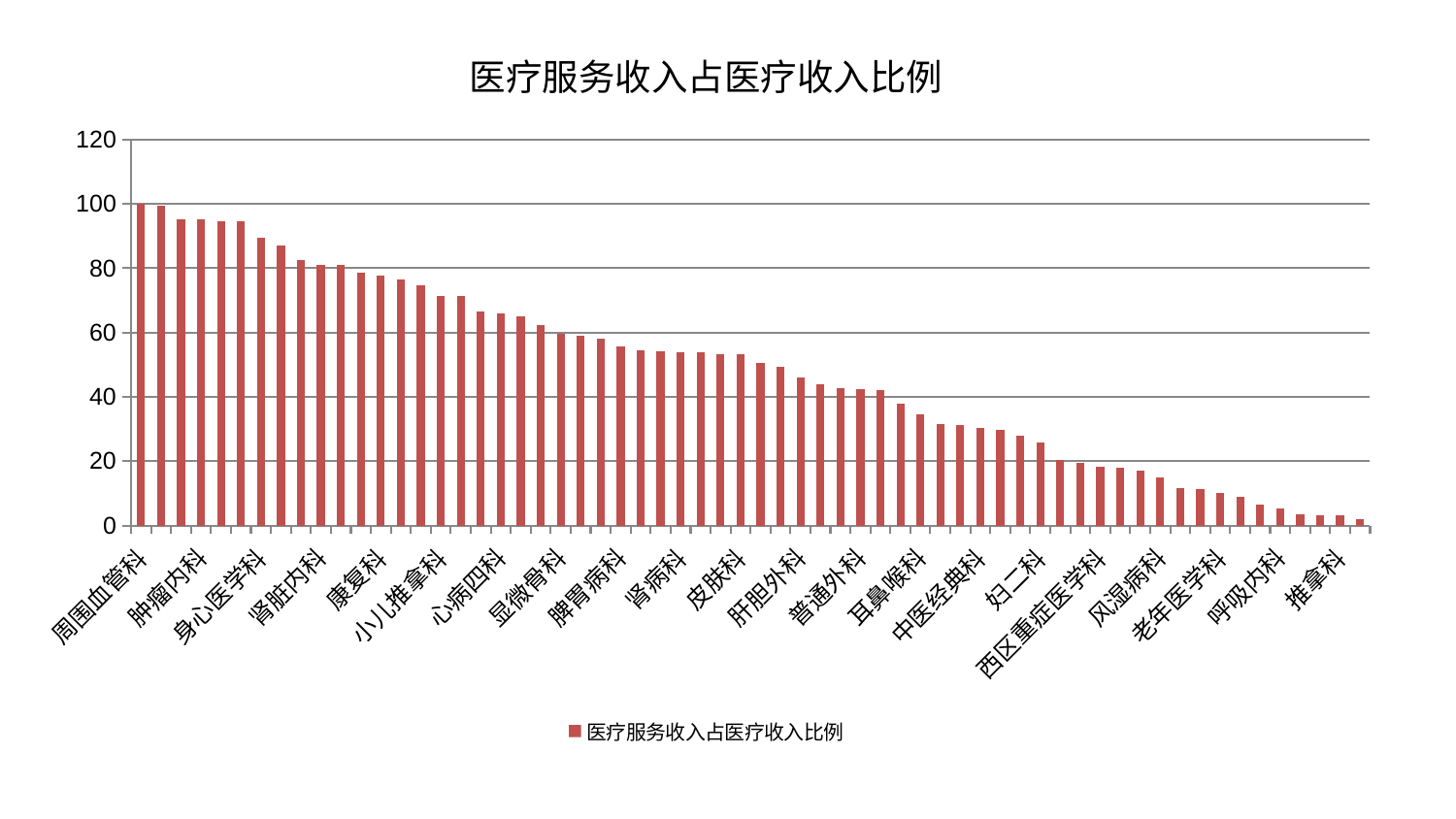

### Chart: 医疗服务收入占医疗收入比例

| Category | 医疗服务收入占医疗收入比例 |
|---|---|
| 周围血管科 | 99.99999999999999 |
| 针灸科 | 99.47657321101981 |
| 东区肾病科 | 95.28208964982207 |
| 肿瘤内科 | 95.17680563343781 |
| 妇科妇二科合并 | 94.73059843003709 |
| 脾胃科消化科合并 | 94.63175310752655 |
| 身心医学科 | 89.45109165959681 |
| 心血管内科 | 87.20373366526019 |
| 心病一科 | 82.47211018818297 |
| 肾脏内科 | 81.09297730661031 |
| 肝病科 | 81.05698180001419 |
| 关节骨科 | 78.75224775784105 |
| 康复科 | 77.85564995612775 |
| 男科 | 76.49945144191292 |
| 神经内科 | 74.56137107737891 |
| 小儿推拿科 | 71.35442572465394 |
| 重症医学科 | 71.29091681782889 |
| 乳腺甲状腺外科 | 66.64876919690181 |
| 心病四科 | 65.83456819875852 |
| 肛肠科 | 64.96837864080729 |
| 心病三科 | 62.29247407395964 |
| 显微骨科 | 59.69930093191806 |
| 内分泌科 | 59.042079489104395 |
| 妇科 | 58.15288183758035 |
| 脾胃病科 | 55.6544796749574 |
| 心病二科 | 54.40397478281585 |
| 创伤骨科 | 54.14691465197453 |
| 肾病科 | 53.89646790978259 |
| 消化内科 | 53.85017524245456 |
| 综合内科 | 53.42330011569338 |
| 皮肤科 | 53.14060597611991 |
| 儿科 | 50.573331127238994 |
| 运动损伤骨科 | 49.28929166050354 |
| 肝胆外科 | 46.05382068343807 |
| 东区重症医学科 | 43.867354776489876 |
| 血液科 | 42.746173379120485 |
| 普通外科 | 42.40603553763346 |
| 中医外治中心 | 42.09251892692461 |
| 美容皮肤科 | 37.859943136542256 |
| 耳鼻喉科 | 34.67742288533658 |
| 脑病一科 | 31.418701541599123 |
| 胸外科 | 31.37660390140931 |
| 中医经典科 | 30.29219658150999 |
| 骨科 | 29.801736655680582 |
| 医院 | 27.871513253996945 |
| 妇二科 | 25.84855182305273 |
| 眼科 | 20.2769288207123 |
| 微创骨科 | 19.542077708965262 |
| 西区重症医学科 | 18.394465216320278 |
| 泌尿外科 | 17.832893746834795 |
| 脑病三科 | 16.953140010454472 |
| 风湿病科 | 14.796500331824971 |
| 脊柱骨科 | 11.534738106765095 |
| 口腔科 | 11.285334842255986 |
| 老年医学科 | 10.099278610660011 |
| 治未病中心 | 8.833506101968254 |
| 神经外科 | 6.537625078860694 |
| 呼吸内科 | 5.318099621685022 |
| 产科 | 3.5102214967055407 |
| 脑病二科 | 3.2548106133940444 |
| 推拿科 | 3.0792730542422397 |
| 小儿骨科 | 2.0448209977050973 |
243